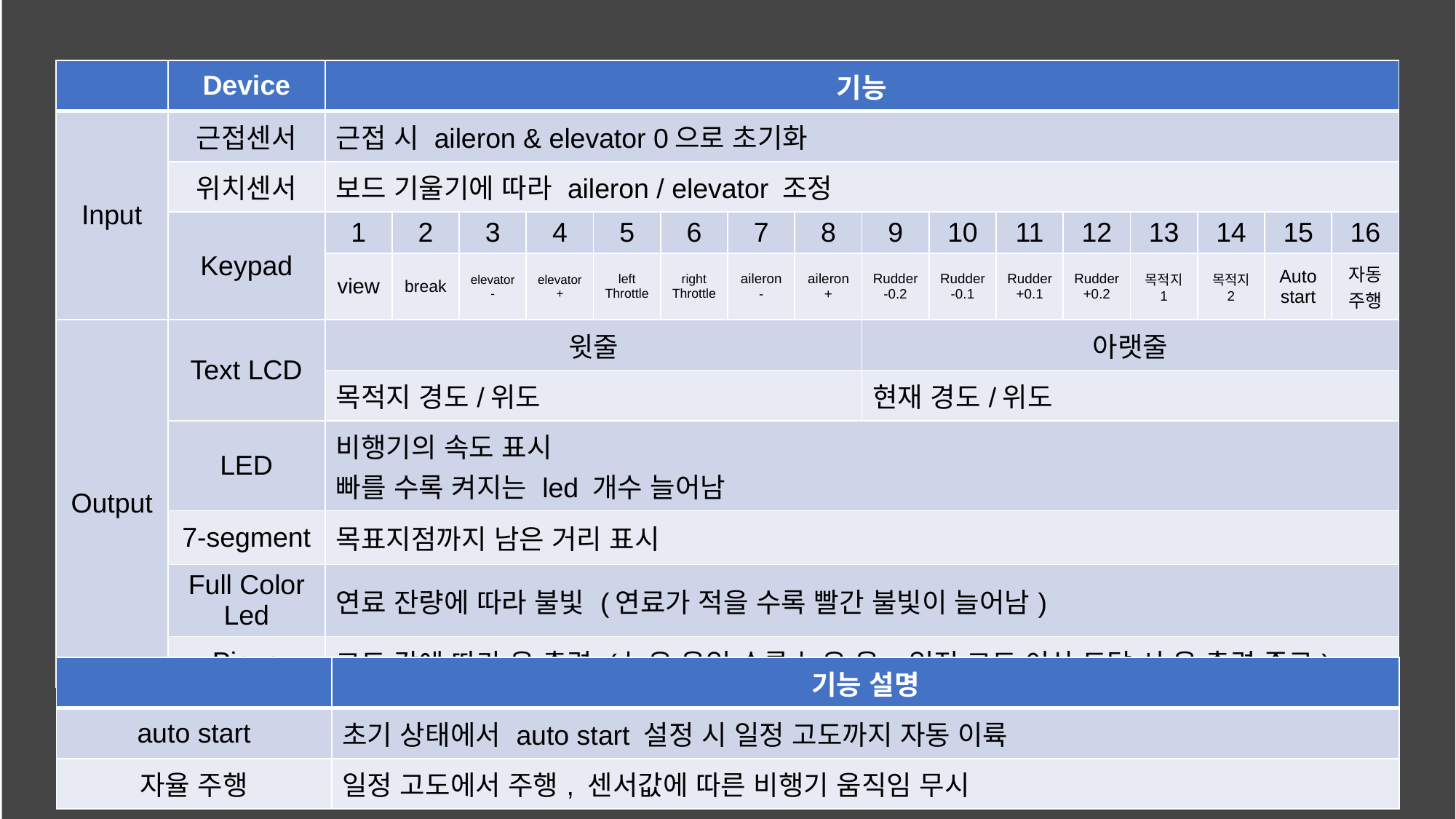

u
|  | Device | 기능 |  |  |  |  |  |  |  |  |  |  |  |  |  |  |  |
| --- | --- | --- | --- | --- | --- | --- | --- | --- | --- | --- | --- | --- | --- | --- | --- | --- | --- |
| Input | 근접센서 | 근접 시 aileron & elevator 0으로 초기화 |  |  |  |  |  |  |  |  |  |  |  |  |  |  |  |
|  | 위치센서 | 보드 기울기에 따라 aileron / elevator 조정 |  |  |  |  |  |  |  |  |  |  |  |  |  |  |  |
|  | Keypad | 1 | 2 | 3 | 4 | 5 | 6 | 7 | 8 | 9 | 10 | 11 | 12 | 13 | 14 | 15 | 16 |
|  |  | view | break | elevator- | elevator+ | left Throttle | right Throttle | aileron- | aileron+ | Rudder -0.2 | Rudder -0.1 | Rudder +0.1 | Rudder +0.2 | 목적지 1 | 목적지 2 | Auto start | 자동 주행 |
| Output | Text LCD | 윗줄 |  |  |  |  |  |  |  | 아랫줄 |  |  |  |  |  |  |  |
|  |  | 목적지 경도/위도 |  |  |  |  |  |  |  | 현재 경도/위도 |  |  |  |  |  |  |  |
|  | LED | 비행기의 속도 표시 빠를 수록 켜지는 led 개수 늘어남 |  |  |  |  |  |  |  |  |  |  |  |  |  |  |  |
|  | 7-segment | 목표지점까지 남은 거리 표시 |  |  |  |  |  |  |  |  |  |  |  |  |  |  |  |
|  | Full Color Led | 연료 잔량에 따라 불빛 (연료가 적을 수록 빨간 불빛이 늘어남) |  |  |  |  |  |  |  |  |  |  |  |  |  |  |  |
|  | Piezo | 고도 값에 따라 음 출력 (높은 음일 수록 높은 음, 일정 고도 이상 도달 시 음 출력 종료) |  |  |  |  |  |  |  |  |  |  |  |  |  |  |  |
|  | 기능 설명 |
| --- | --- |
| auto start | 초기 상태에서 auto start 설정 시 일정 고도까지 자동 이륙 |
| 자율 주행 | 일정 고도에서 주행, 센서값에 따른 비행기 움직임 무시 |